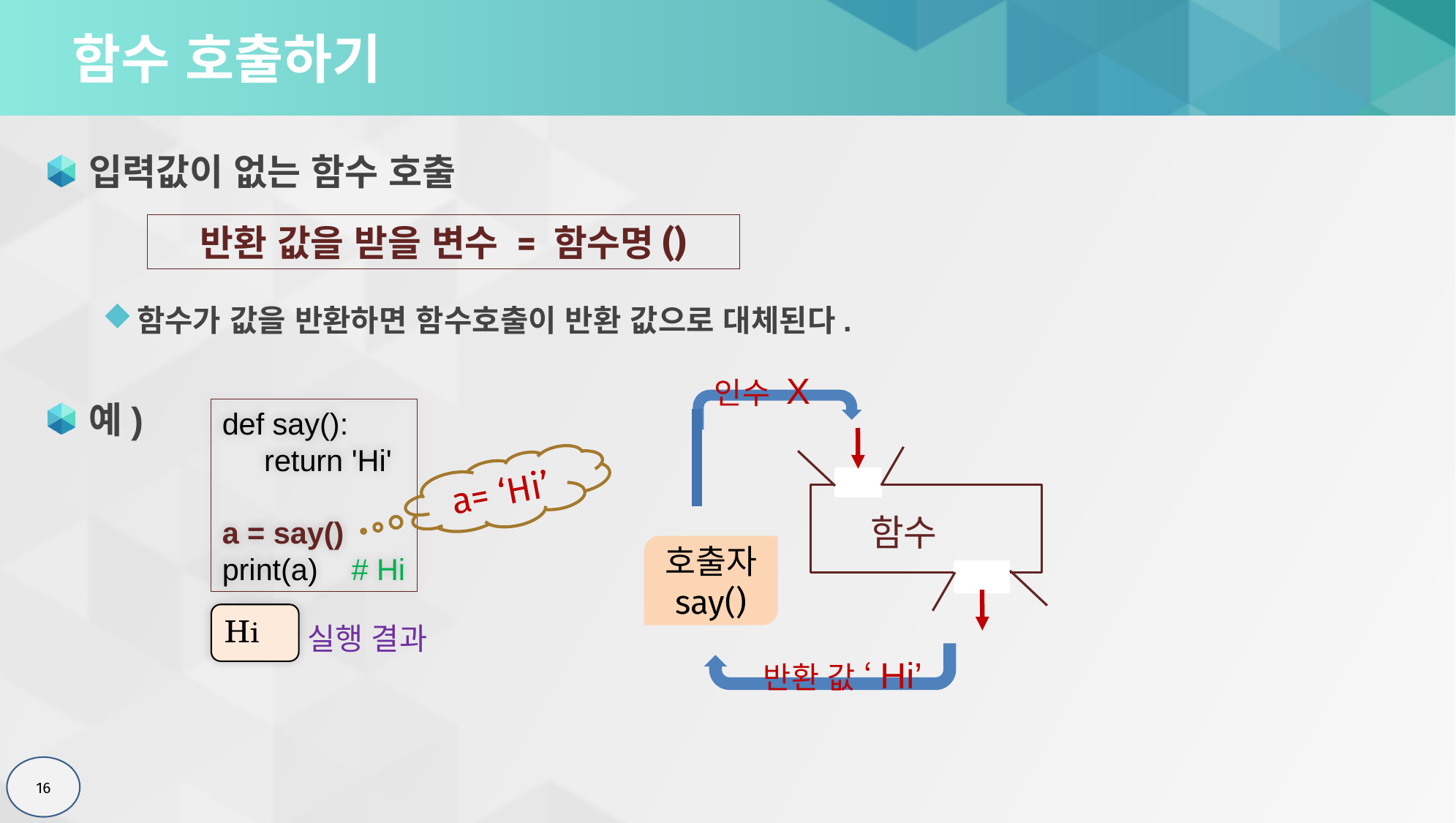

# 함수 호출하기
입력값이 없는 함수 호출

함수가 값을 반환하면 함수호출이 반환 값으로 대체된다.

예)
반환 값을 받을 변수 = 함수명()
인수 X

호출자
say()

함수

반환 값 ‘Hi’
def say():
     return 'Hi'

a = say()
print(a)    # Hi
Hi
실행 결과
a= ‘Hi’